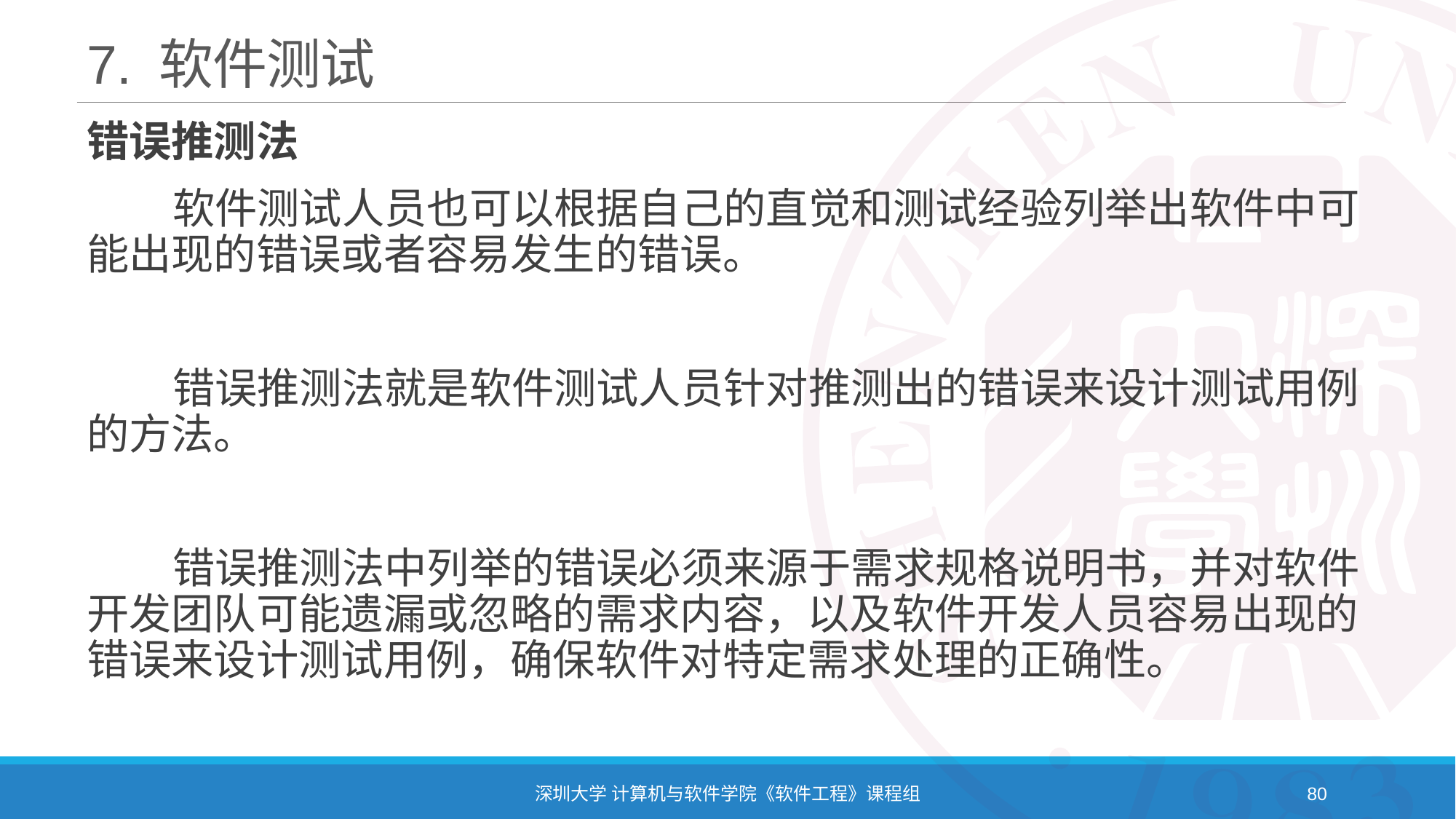

# 7. 软件测试
错误推测法
        软件测试人员也可以根据自己的直觉和测试经验列举出软件中可能出现的错误或者容易发生的错误。

        错误推测法就是软件测试人员针对推测出的错误来设计测试用例的方法。

        错误推测法中列举的错误必须来源于需求规格说明书，并对软件开发团队可能遗漏或忽略的需求内容，以及软件开发人员容易出现的错误来设计测试用例，确保软件对特定需求处理的正确性。

深圳大学 计算机与软件学院《软件工程》课程组
80